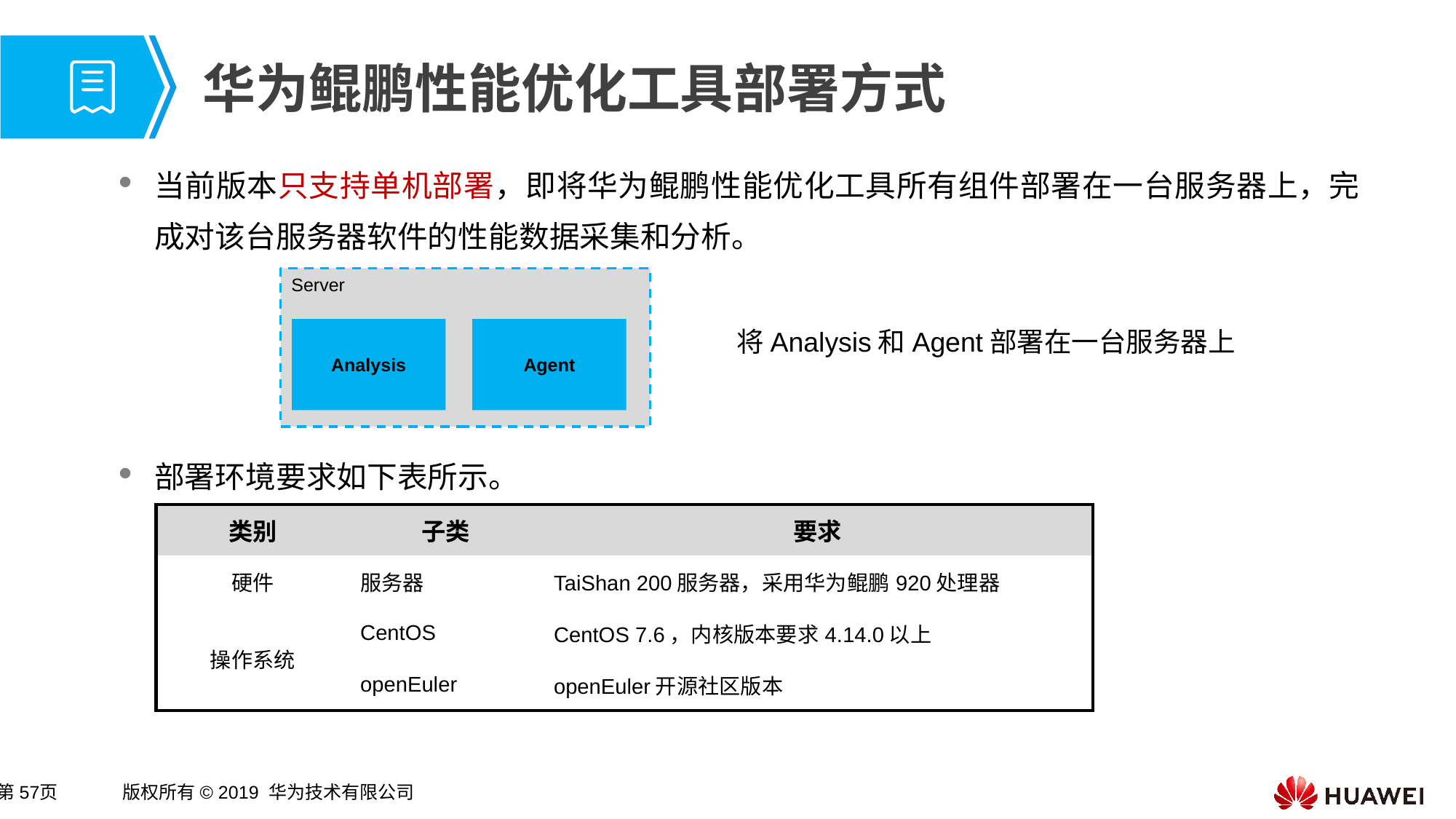

# 华为鲲鹏性能优化工具部署方式
当前版本只支持单机部署，即将华为鲲鹏性能优化工具所有组件部署在一台服务器上，完成对该台服务器软件的性能数据采集和分析。

部署环境要求如下表所示。
Server
Analysis
Agent
将Analysis和Agent部署在一台服务器上
| 类别 | 子类 | 要求 |
| --- | --- | --- |
| 硬件 | 服务器 | TaiShan 200服务器，采用华为鲲鹏920处理器 |
| 操作系统 | CentOS | CentOS 7.6，内核版本要求4.14.0以上 |
|  | openEuler | openEuler开源社区版本 |